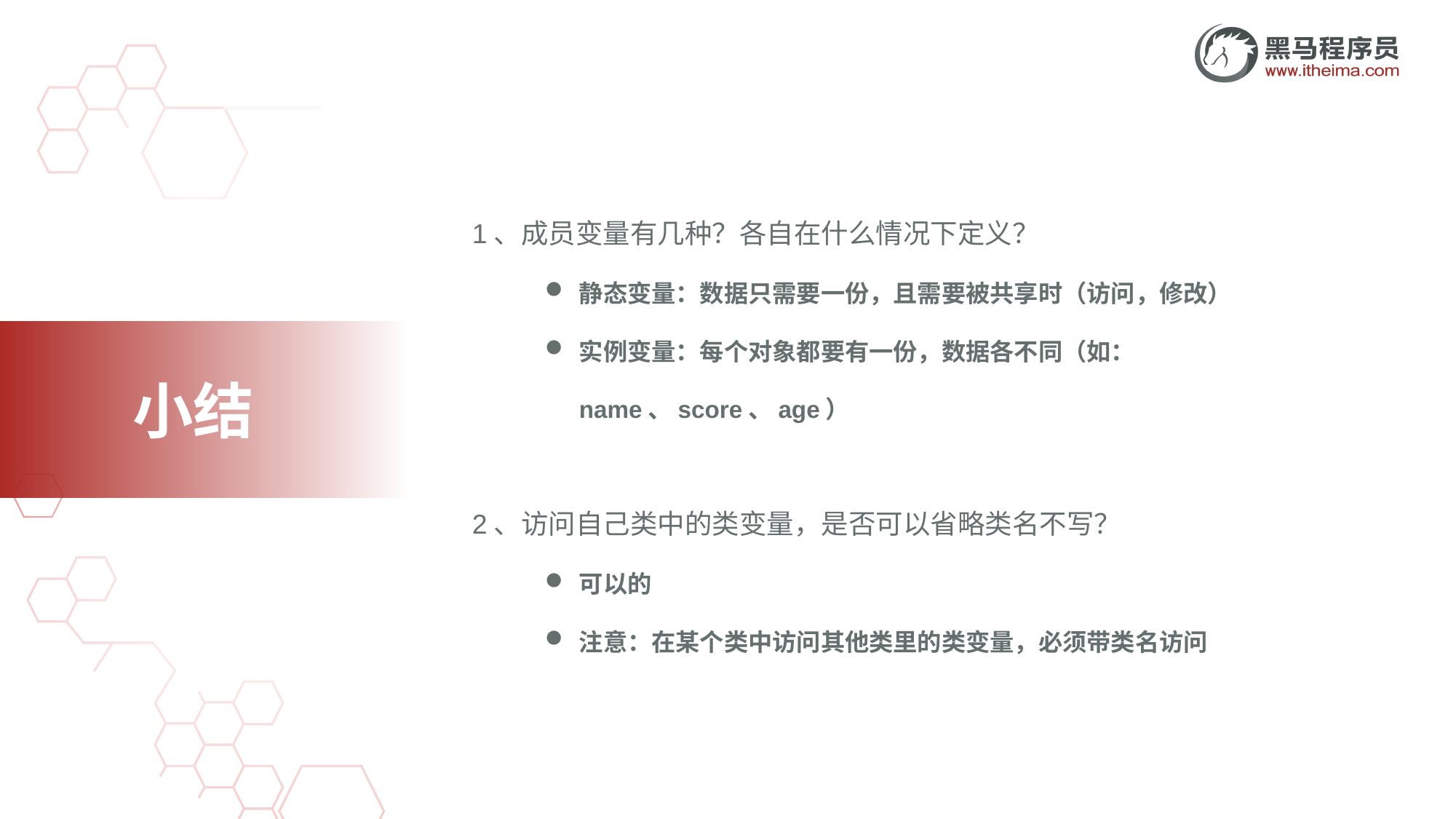

1、成员变量有几种？各自在什么情况下定义？
静态变量：数据只需要一份，且需要被共享时（访问，修改）
实例变量：每个对象都要有一份，数据各不同（如：name、score、age）

2、访问自己类中的类变量，是否可以省略类名不写？
可以的
注意：在某个类中访问其他类里的类变量，必须带类名访问